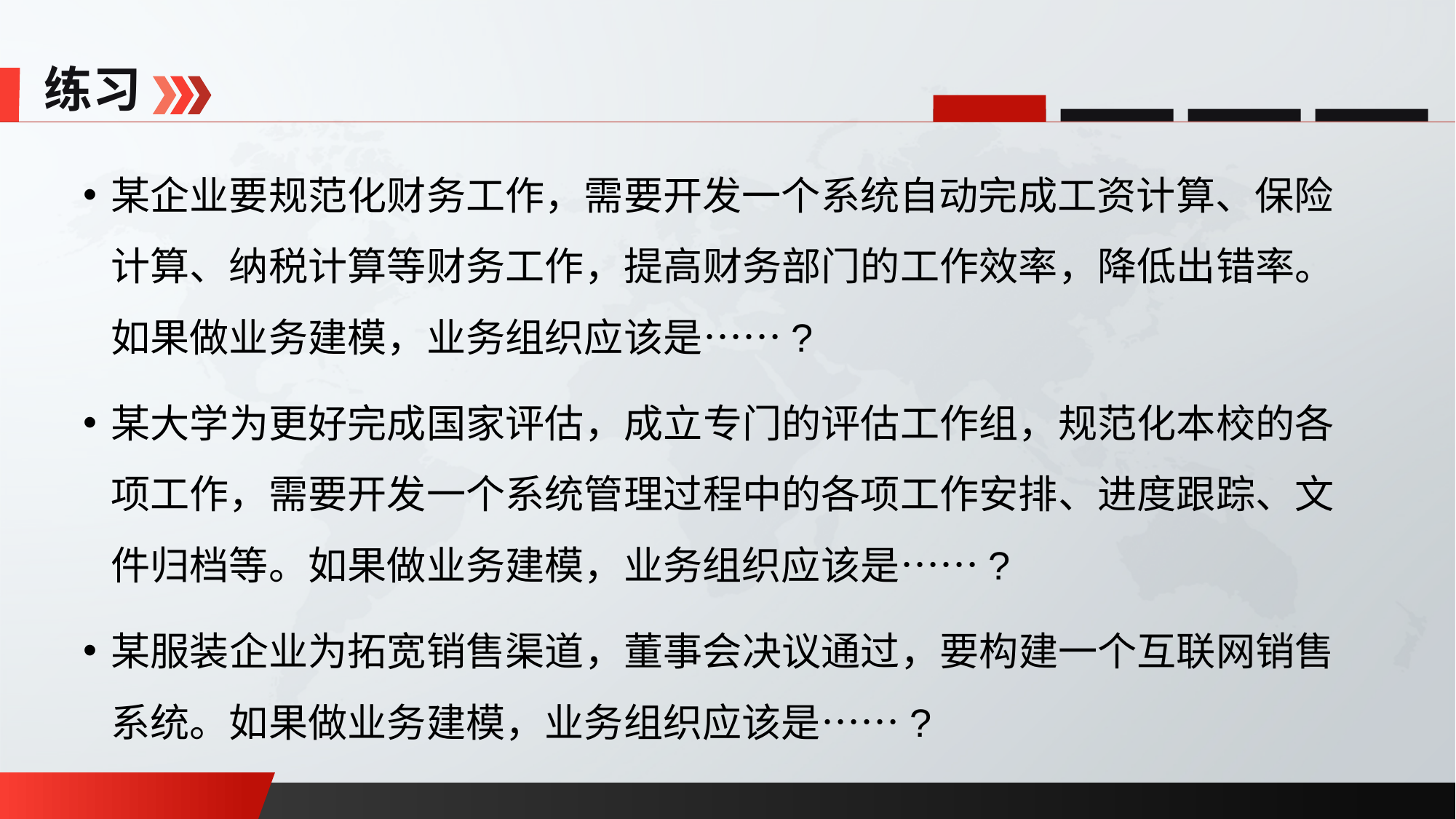

练习

某企业要规范化财务工作，需要开发一个系统自动完成工资计算、保险计算、纳税计算等财务工作，提高财务部门的工作效率，降低出错率。如果做业务建模，业务组织应该是……?
某大学为更好完成国家评估，成立专门的评估工作组，规范化本校的各项工作，需要开发一个系统管理过程中的各项工作安排、进度跟踪、文件归档等。如果做业务建模，业务组织应该是……?
某服装企业为拓宽销售渠道，董事会决议通过，要构建一个互联网销售系统。如果做业务建模，业务组织应该是……?